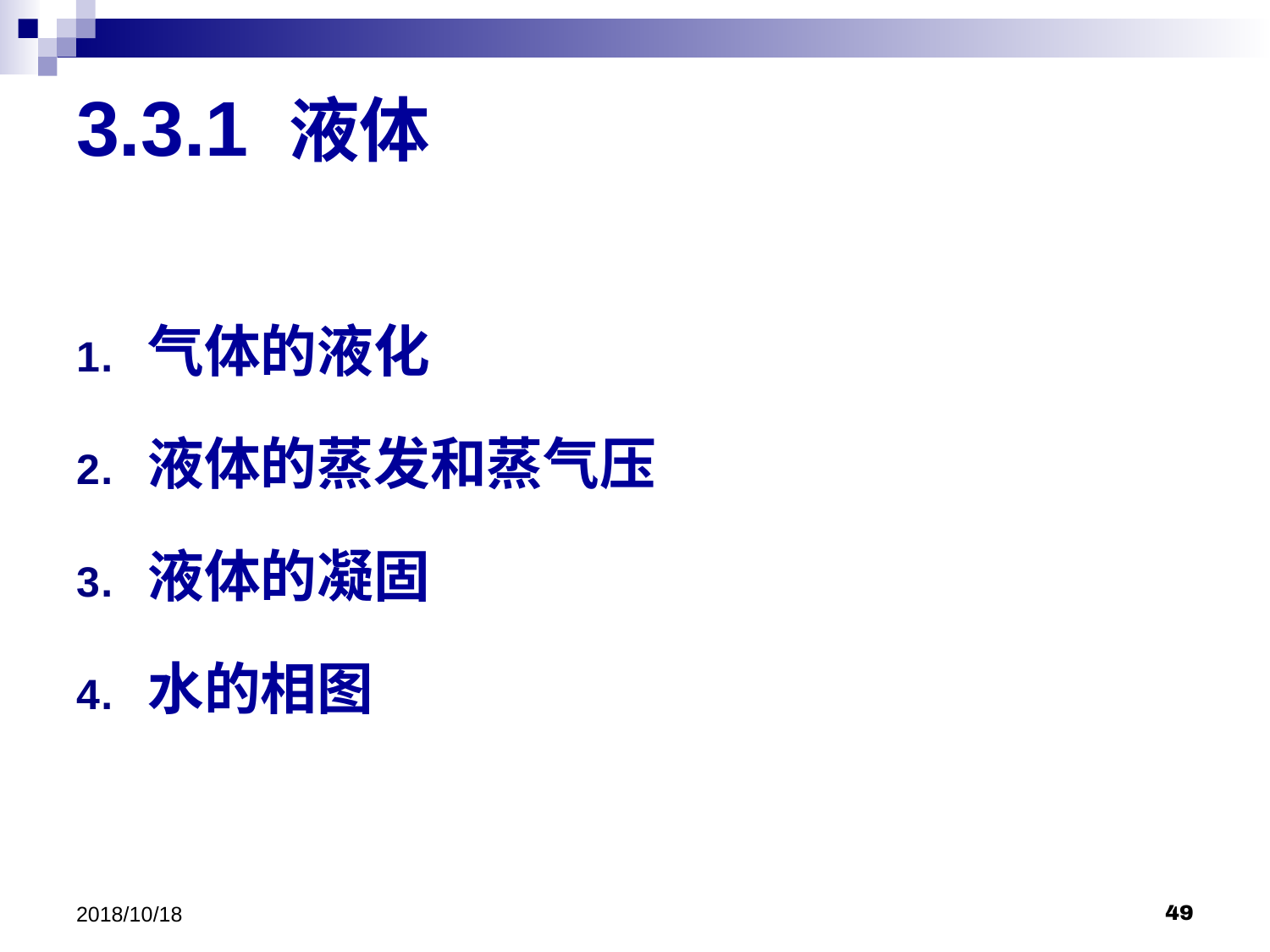

# 3.3.1 液体
气体的液化
液体的蒸发和蒸气压
液体的凝固
水的相图
2018/10/18
49